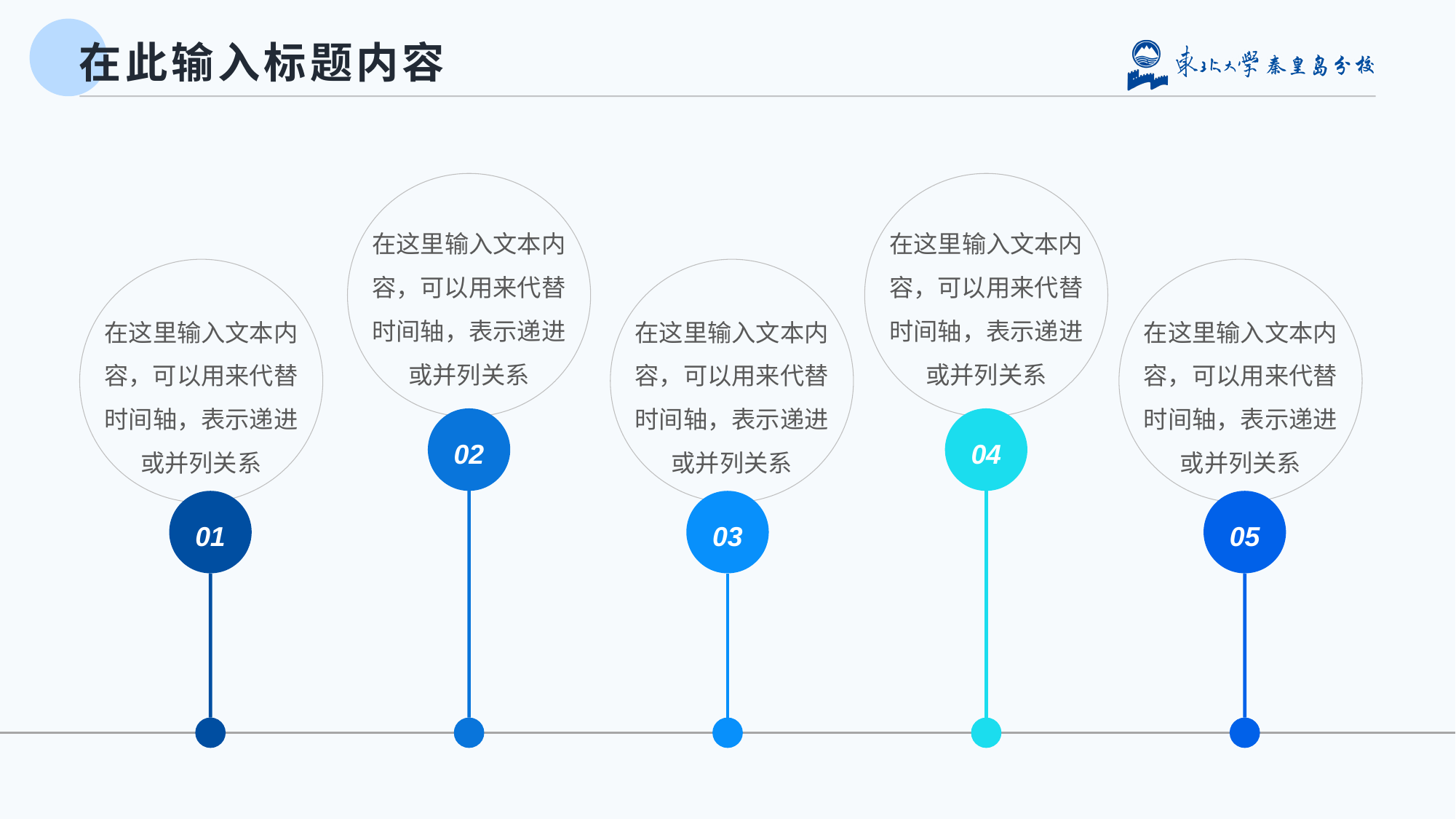

# 在此输入标题内容

在这里输入文本内容，可以用来代替时间轴，表示递进或并列关系
在这里输入文本内容，可以用来代替时间轴，表示递进或并列关系

在这里输入文本内容，可以用来代替时间轴，表示递进或并列关系
在这里输入文本内容，可以用来代替时间轴，表示递进或并列关系
在这里输入文本内容，可以用来代替时间轴，表示递进或并列关系
02
04
01
03
05